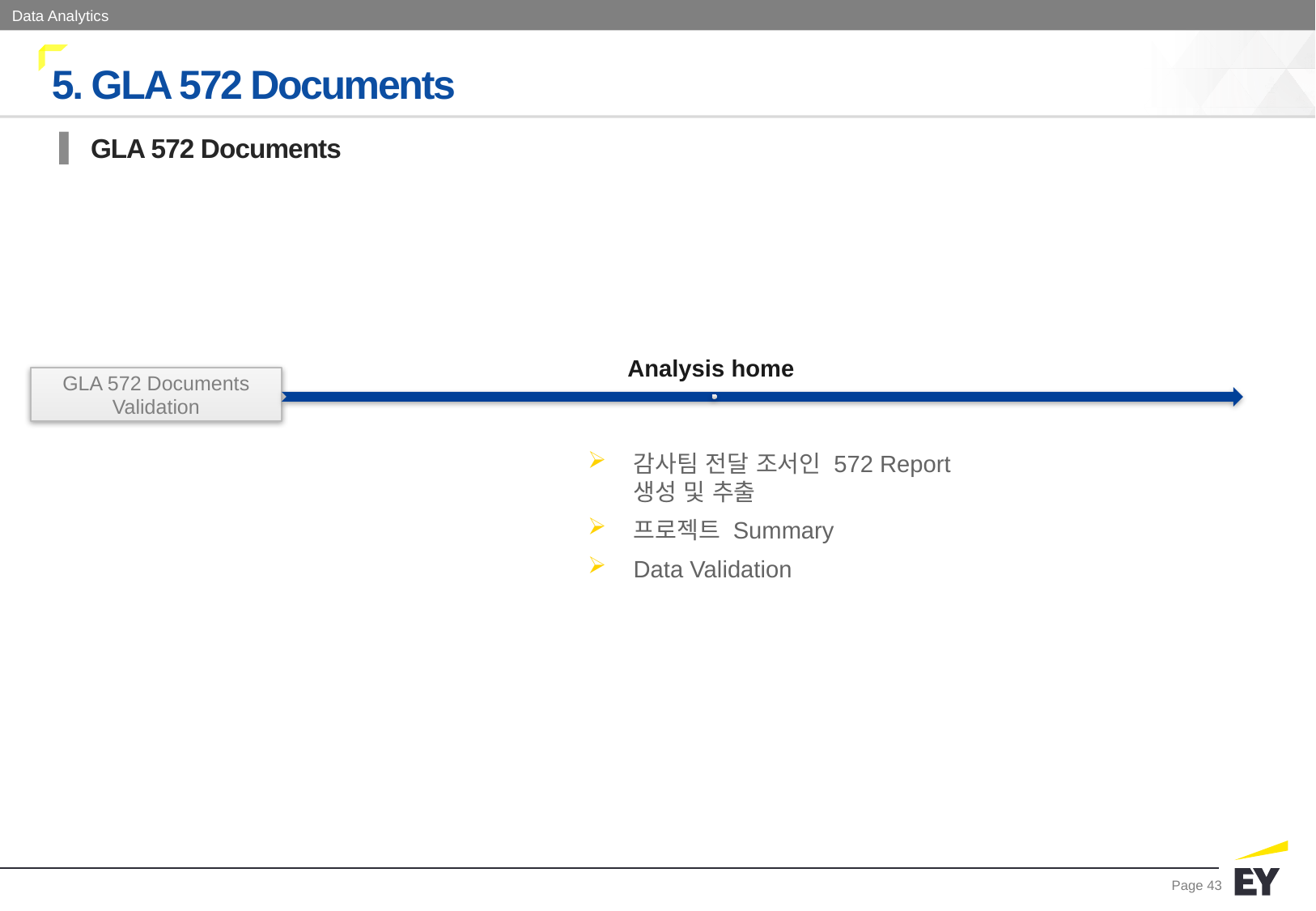

5. GLA 572 Documents
 GLA 572 Documents
GLA 572 Documents Validation
Analysis home
감사팀 전달 조서인 572 Report 생성 및 추출
프로젝트 Summary
Data Validation